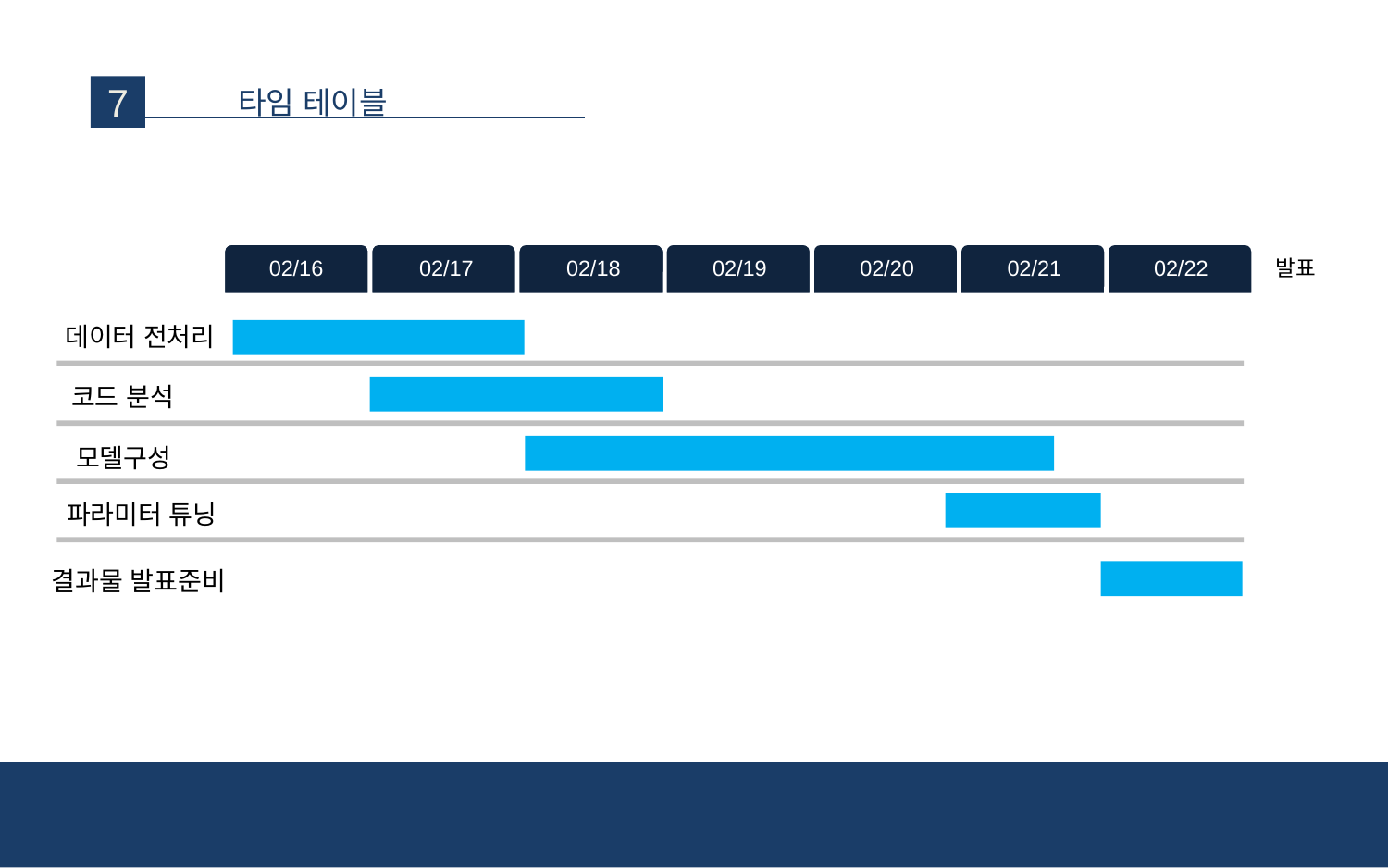

7
타임 테이블

02/16
02/17
02/18
02/19
02/20
02/21
02/22
발표
데이터 전처리

코드 분석

모델구성

파라미터 튜닝

결과물 발표준비